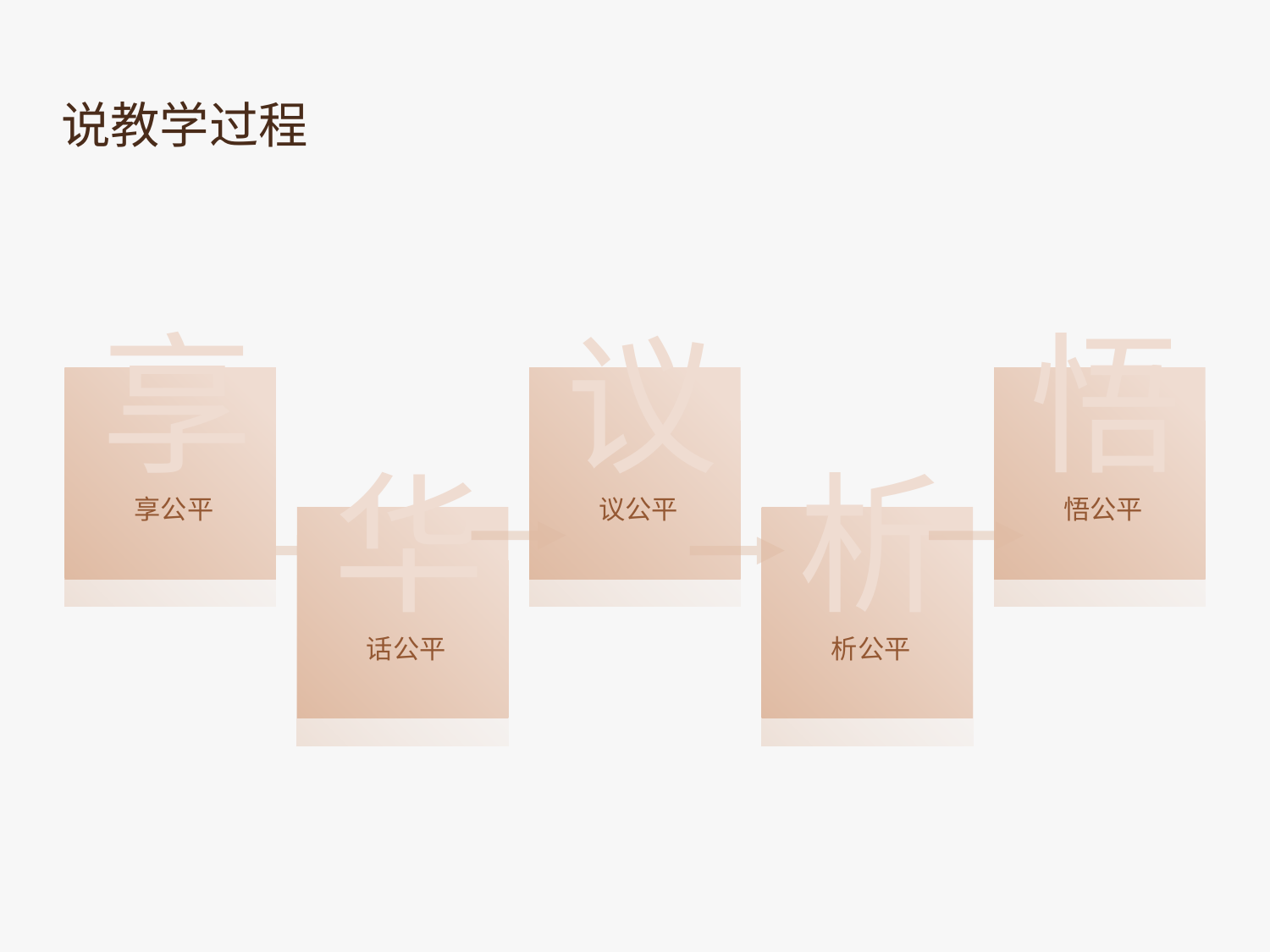

说教学过程
享
议
悟

华
析
享公平
议公平
悟公平

话公平
析公平